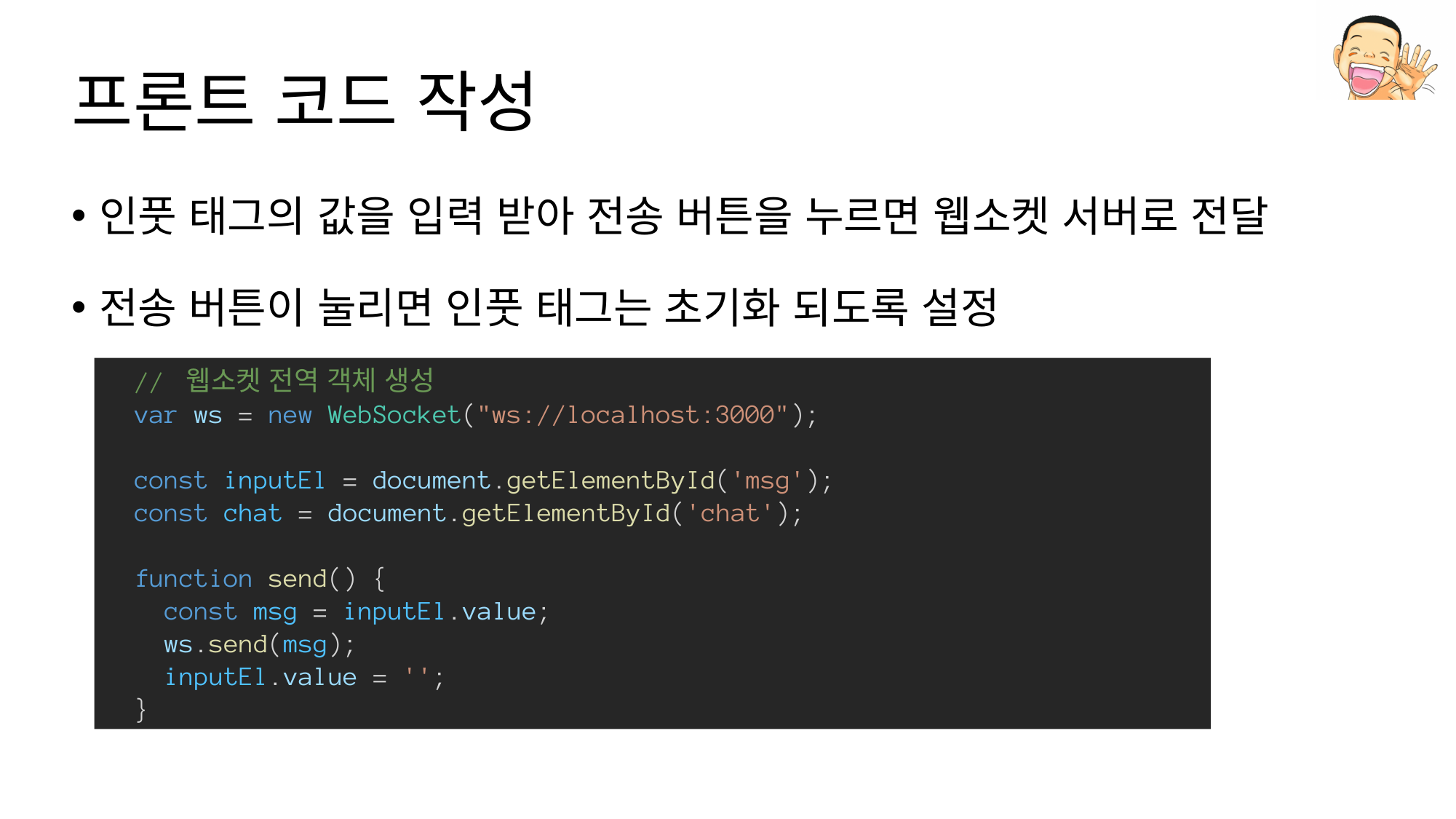

# 프론트 코드 작성
인풋 태그의 값을 입력 받아 전송 버튼을 누르면 웹소켓 서버로 전달
전송 버튼이 눌리면 인풋 태그는 초기화 되도록 설정
  // 웹소켓 전역 객체 생성
  var ws = new WebSocket("ws://localhost:3000");
  const inputEl = document.getElementById('msg');
  const chat = document.getElementById('chat');
  function send() {
    const msg = inputEl.value;
    ws.send(msg);
    inputEl.value = '';
  }